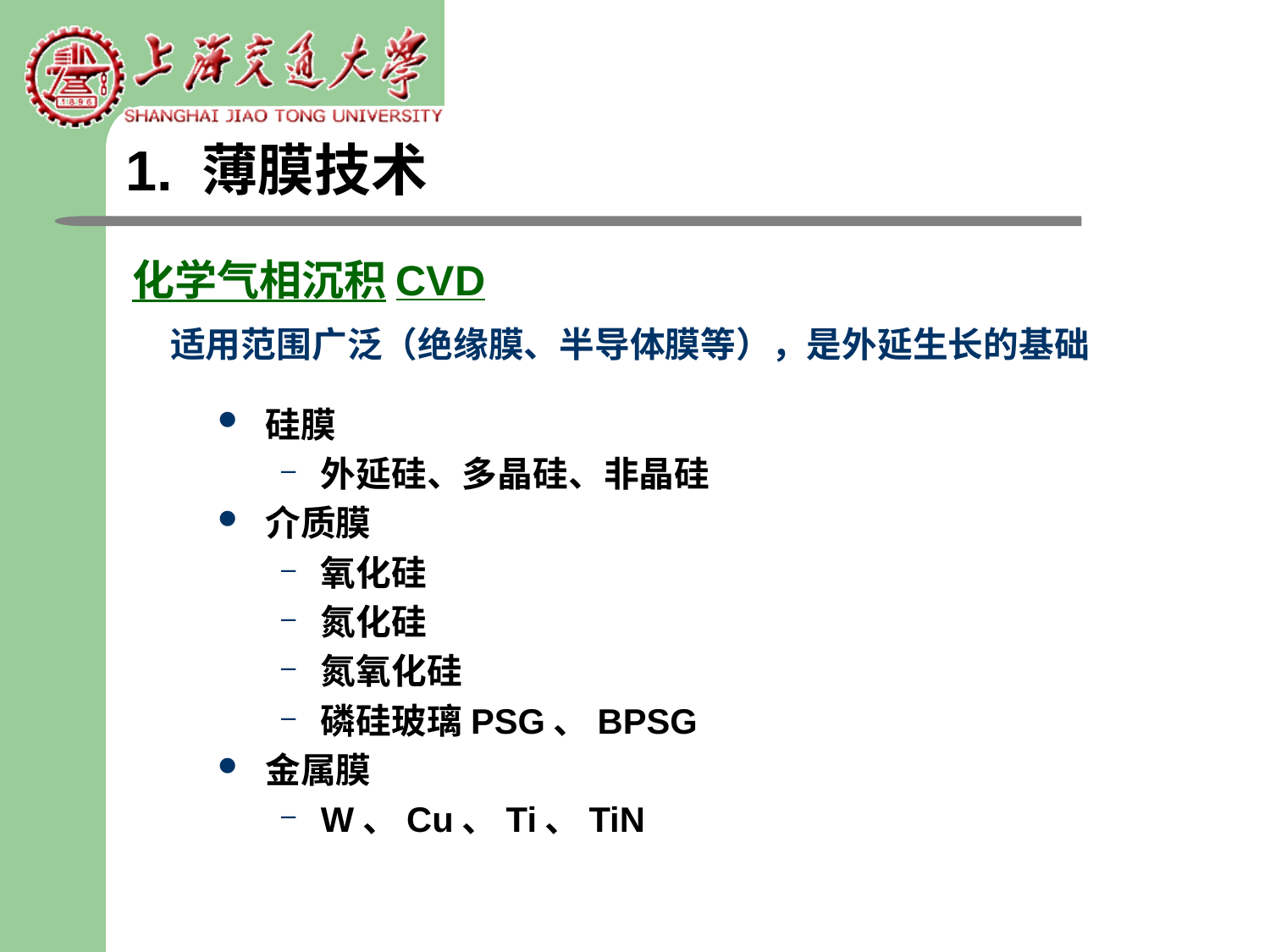

1. 薄膜技术
化学气相沉积CVD
适用范围广泛（绝缘膜、半导体膜等），是外延生长的基础
硅膜
外延硅、多晶硅、非晶硅
介质膜
氧化硅
氮化硅
氮氧化硅
磷硅玻璃PSG、BPSG
金属膜
W、Cu、Ti、TiN